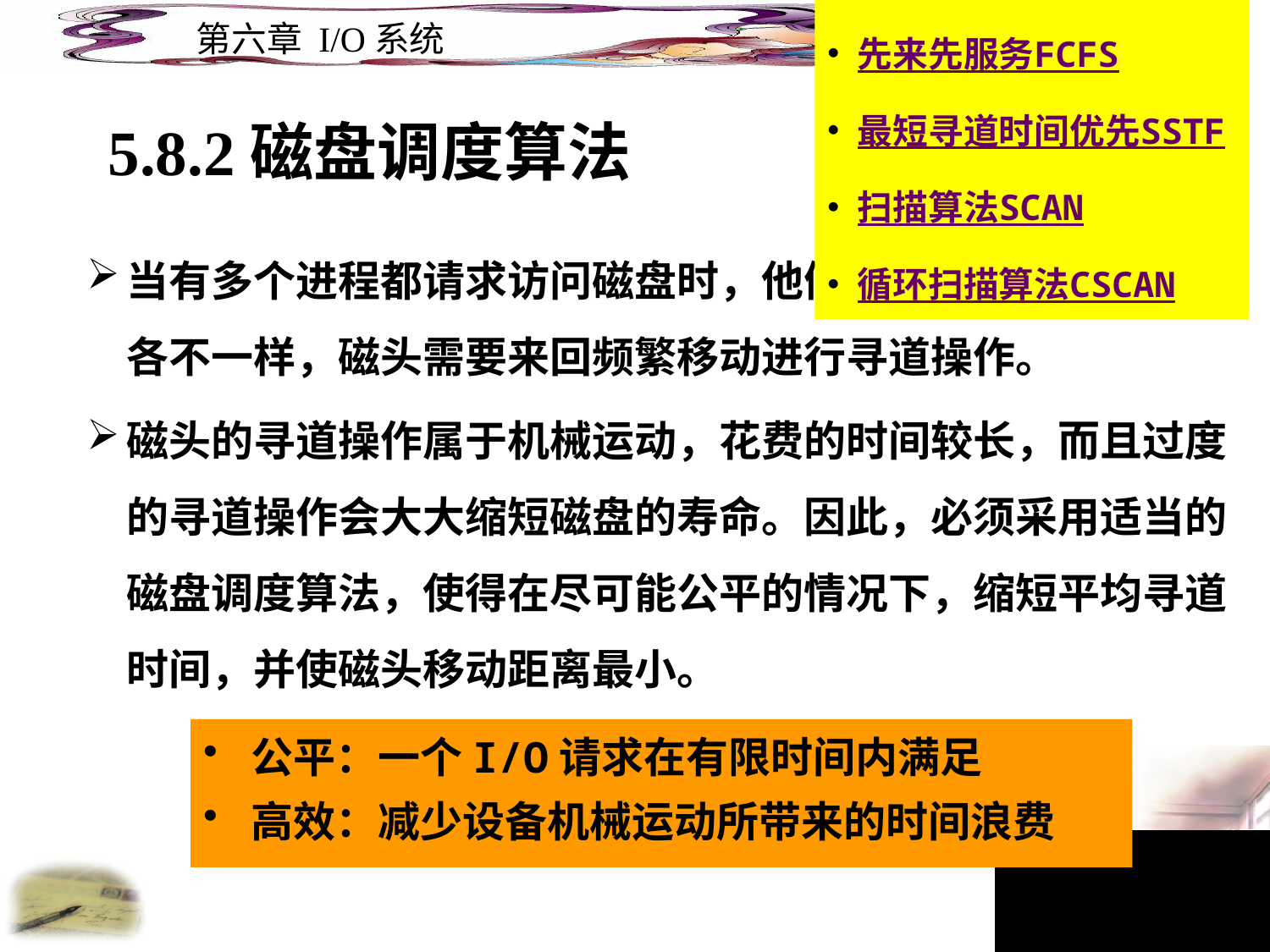

先来先服务FCFS
最短寻道时间优先SSTF
扫描算法SCAN
循环扫描算法CSCAN
# 5.8.2磁盘调度算法
当有多个进程都请求访问磁盘时，他们访问的位置(磁道)各不一样，磁头需要来回频繁移动进行寻道操作。
磁头的寻道操作属于机械运动，花费的时间较长，而且过度的寻道操作会大大缩短磁盘的寿命。因此，必须采用适当的磁盘调度算法，使得在尽可能公平的情况下，缩短平均寻道时间，并使磁头移动距离最小。
公平：一个I/O请求在有限时间内满足
高效：减少设备机械运动所带来的时间浪费